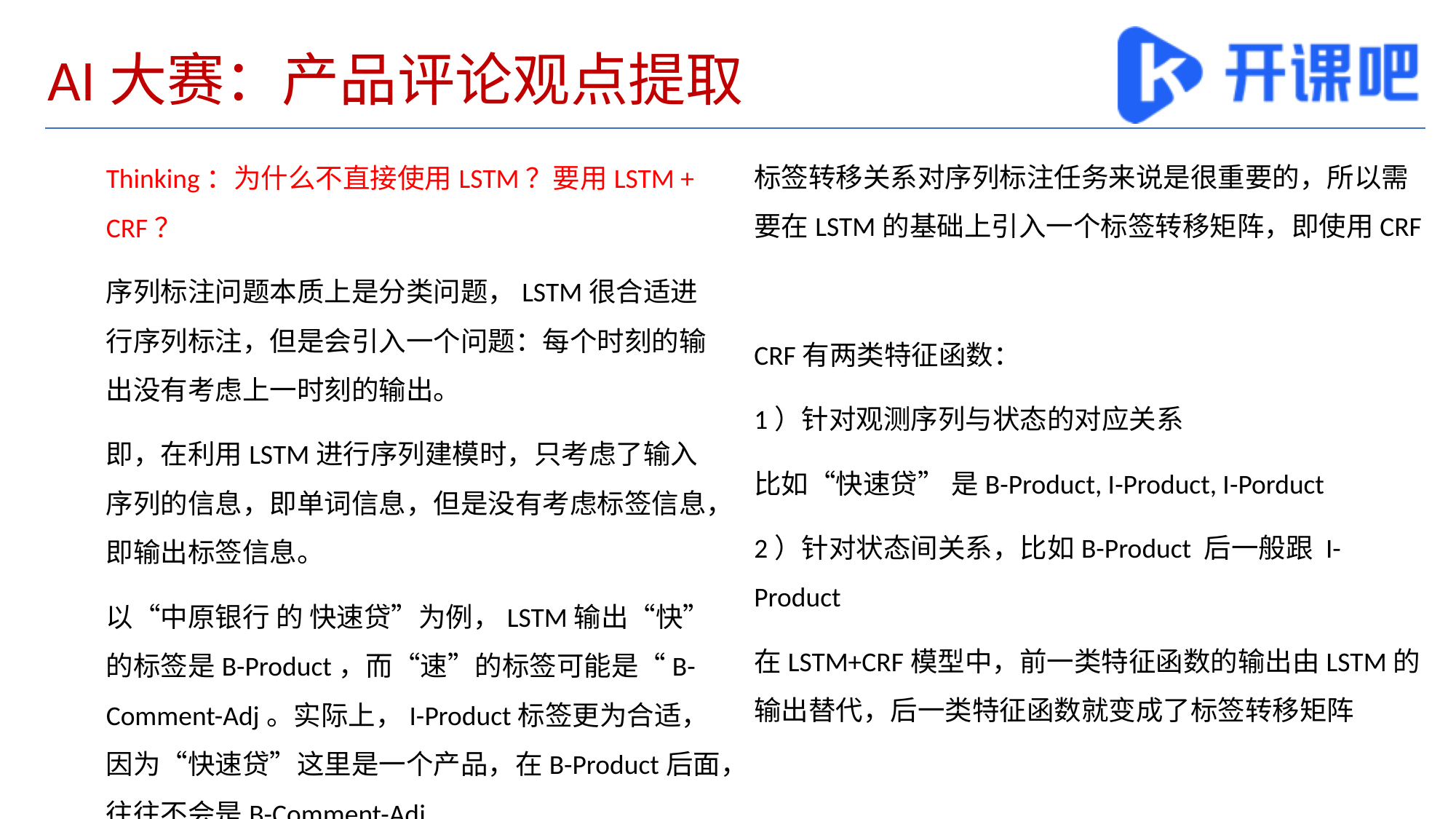

# AI大赛：产品评论观点提取
标签转移关系对序列标注任务来说是很重要的，所以需要在LSTM的基础上引入一个标签转移矩阵，即使用CRF

CRF有两类特征函数：
1）针对观测序列与状态的对应关系
比如“快速贷” 是B-Product, I-Product, I-Porduct
2）针对状态间关系，比如B-Product 后一般跟 I-Product
在LSTM+CRF模型中，前一类特征函数的输出由LSTM的输出替代，后一类特征函数就变成了标签转移矩阵

Thinking：为什么不直接使用LSTM？要用LSTM + CRF？
序列标注问题本质上是分类问题，LSTM很合适进行序列标注，但是会引入一个问题：每个时刻的输出没有考虑上一时刻的输出。
即，在利用LSTM进行序列建模时，只考虑了输入序列的信息，即单词信息，但是没有考虑标签信息，即输出标签信息。
以“中原银行 的 快速贷”为例，LSTM输出“快”的标签是B-Product，而“速”的标签可能是“B-Comment-Adj。实际上，I-Product标签更为合适，因为“快速贷”这里是一个产品，在B-Product后面，往往不会是B-Comment-Adj